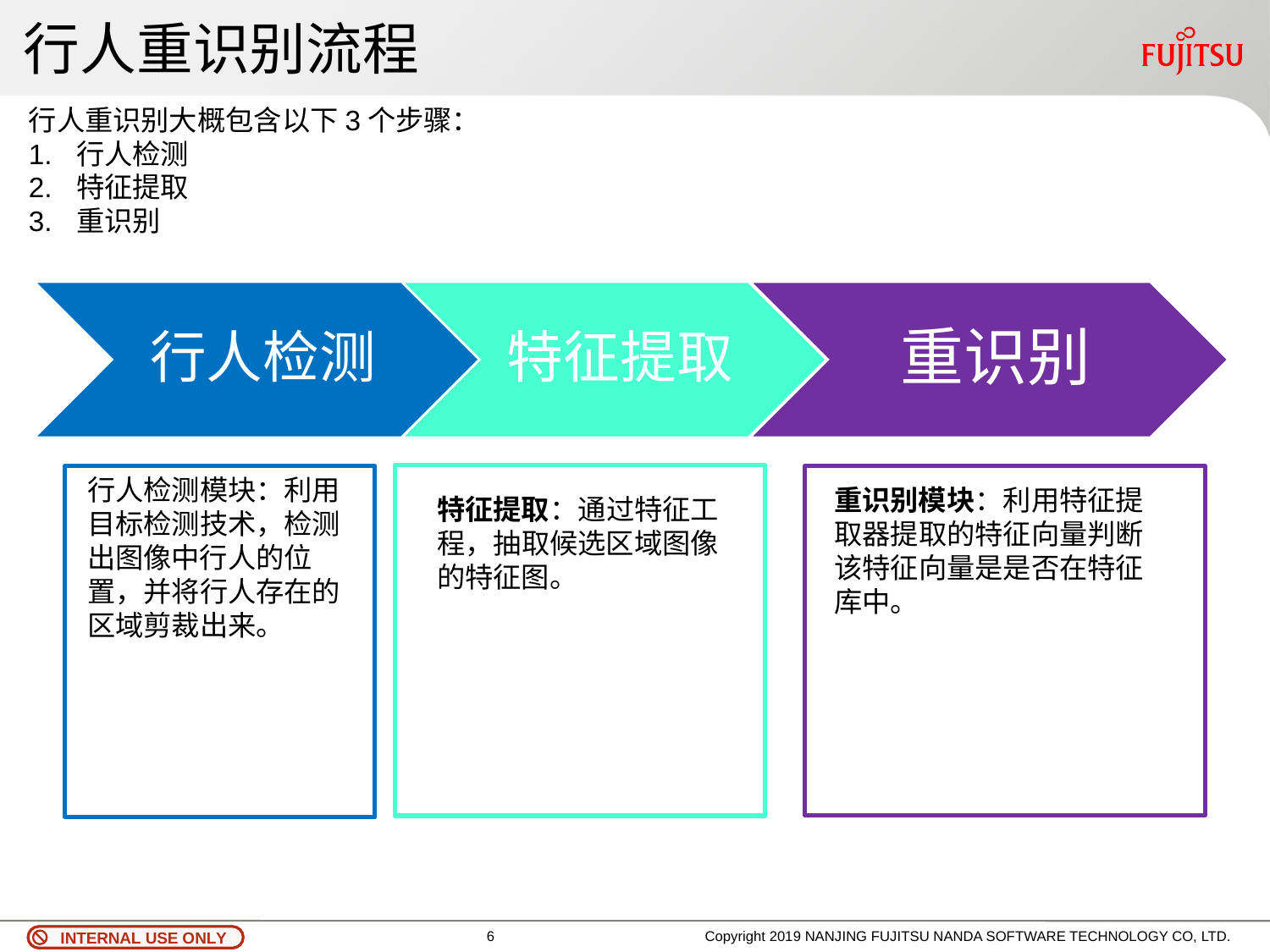

# 行人重识别流程
行人重识别大概包含以下3个步骤：
行人检测
特征提取
重识别
行人检测
特征提取
重识别

行人检测模块：利用目标检测技术，检测出图像中行人的位置，并将行人存在的区域剪裁出来。

重识别模块：利用特征提取器提取的特征向量判断该特征向量是是否在特征库中。
特征提取：通过特征工程，抽取候选区域图像的特征图。
Copyright 2019 NANJING FUJITSU NANDA SOFTWARE TECHNOLOGY CO, LTD.
6